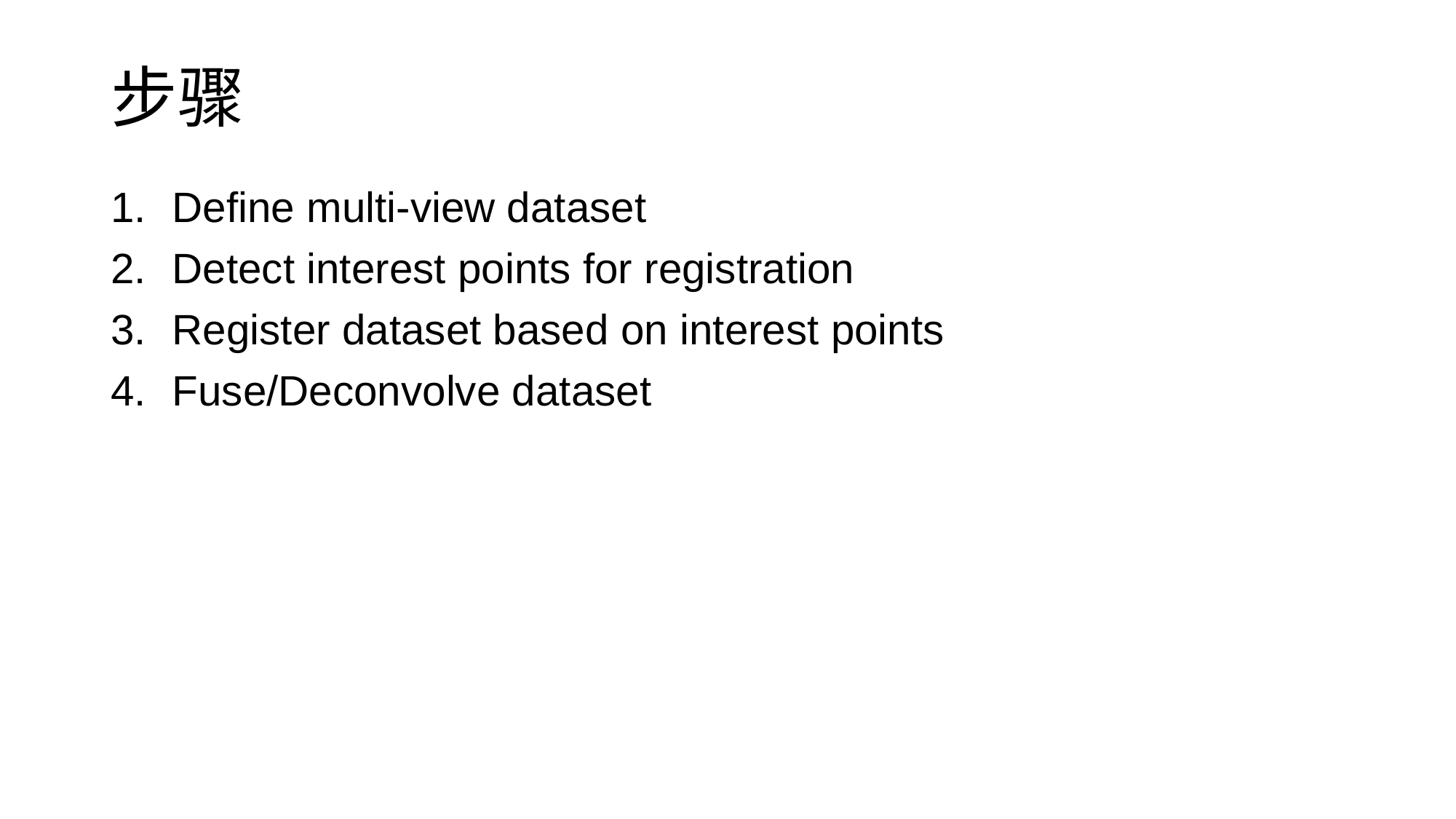

# 步骤
Define multi-view dataset
Detect interest points for registration
Register dataset based on interest points
Fuse/Deconvolve dataset